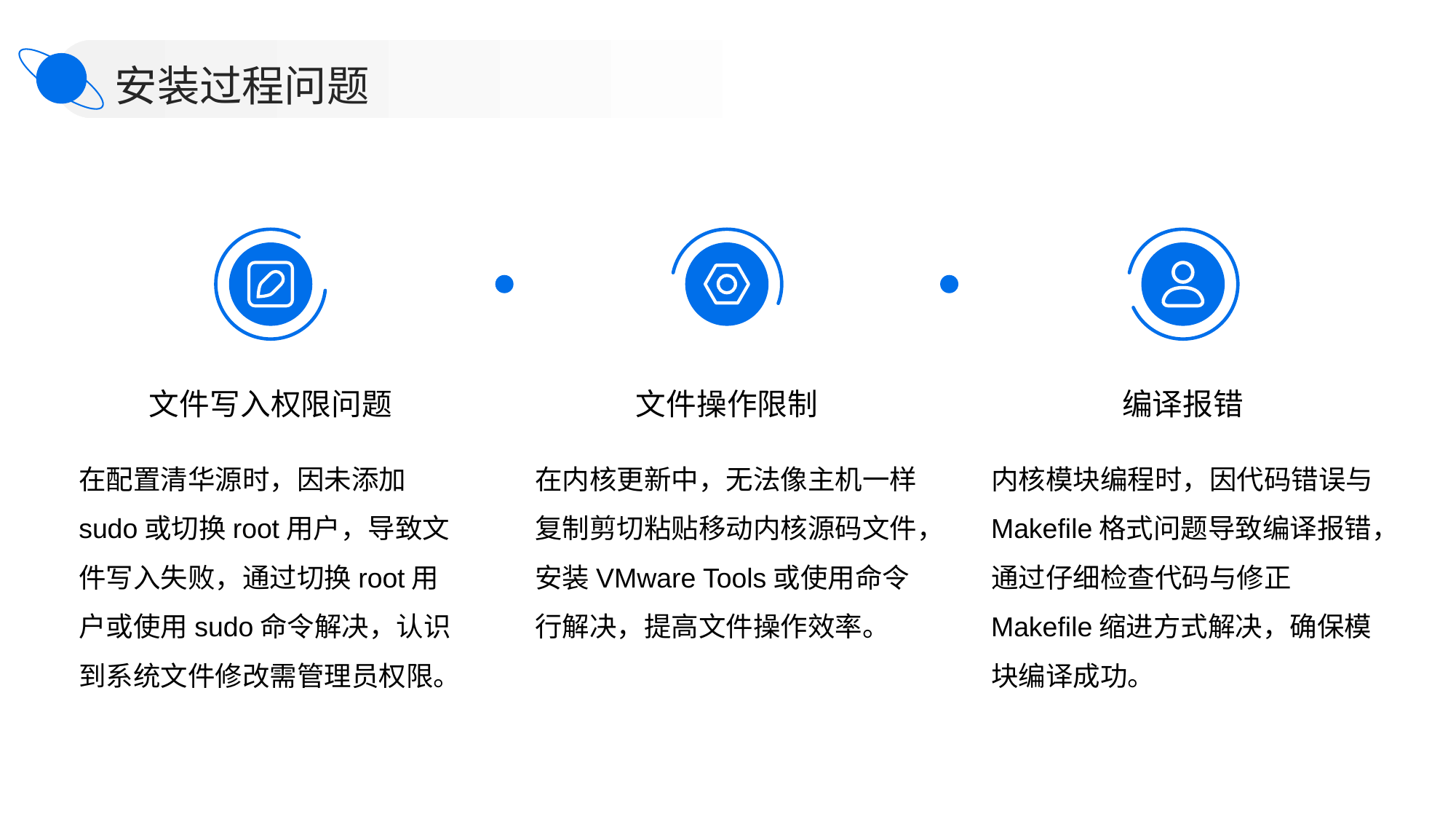

安装过程问题

文件写入权限问题
文件操作限制
编译报错
在配置清华源时，因未添加sudo或切换root用户，导致文件写入失败，通过切换root用户或使用sudo命令解决，认识到系统文件修改需管理员权限。
在内核更新中，无法像主机一样复制剪切粘贴移动内核源码文件，安装VMware Tools或使用命令行解决，提高文件操作效率。
内核模块编程时，因代码错误与Makefile格式问题导致编译报错，通过仔细检查代码与修正Makefile缩进方式解决，确保模块编译成功。